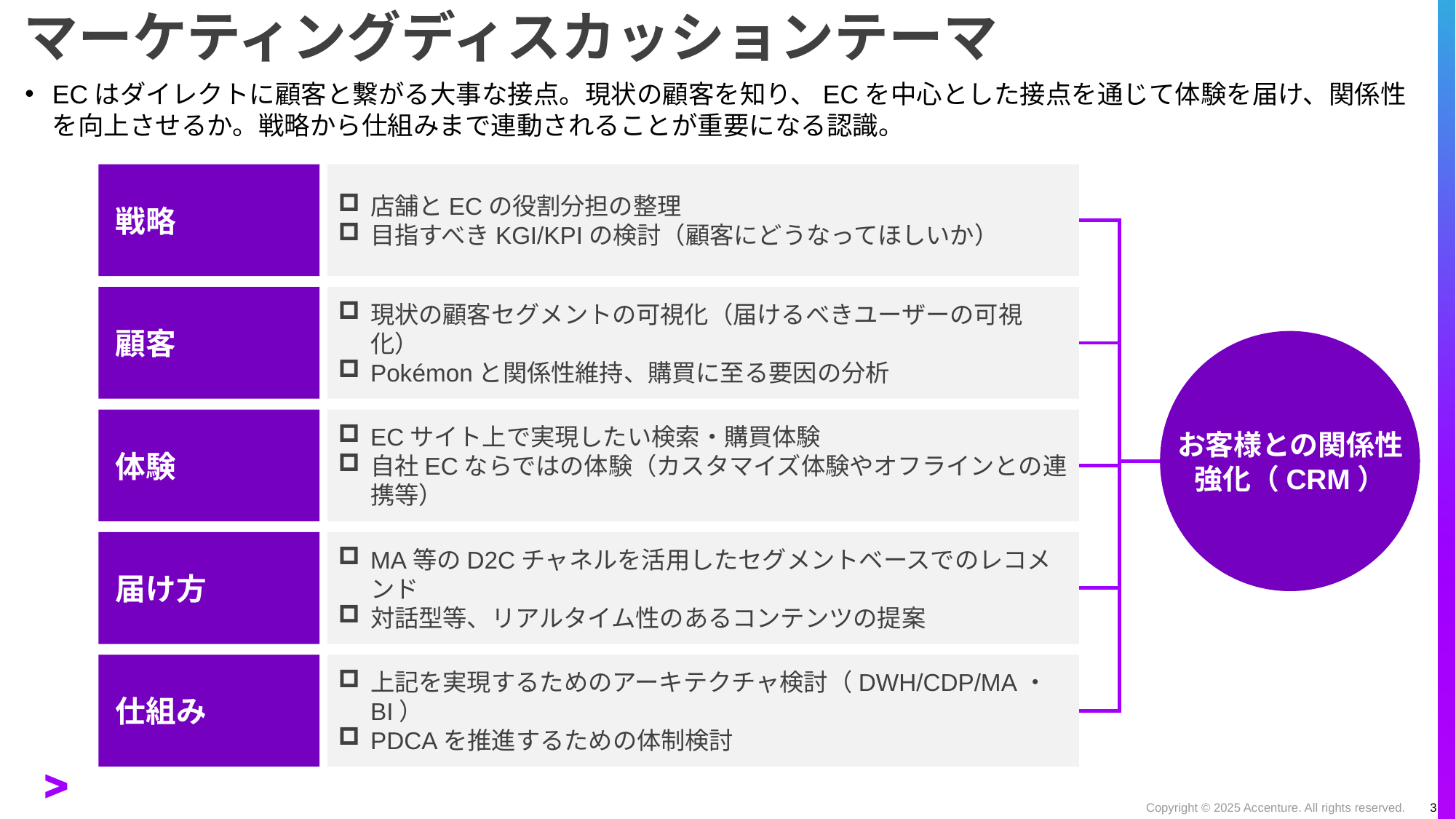

# マーケティングディスカッションテーマ
ECはダイレクトに顧客と繋がる大事な接点。現状の顧客を知り、ECを中心とした接点を通じて体験を届け、関係性を向上させるか。戦略から仕組みまで連動されることが重要になる認識。
戦略
店舗とECの役割分担の整理
目指すべきKGI/KPIの検討（顧客にどうなってほしいか）
顧客
現状の顧客セグメントの可視化（届けるべきユーザーの可視化）
Pokémonと関係性維持、購買に至る要因の分析
お客様との関係性
強化（CRM）
体験
ECサイト上で実現したい検索・購買体験
自社ECならではの体験（カスタマイズ体験やオフラインとの連携等）

届け方
MA等のD2Cチャネルを活用したセグメントベースでのレコメンド
対話型等、リアルタイム性のあるコンテンツの提案
仕組み
上記を実現するためのアーキテクチャ検討（DWH/CDP/MA・BI）
PDCAを推進するための体制検討